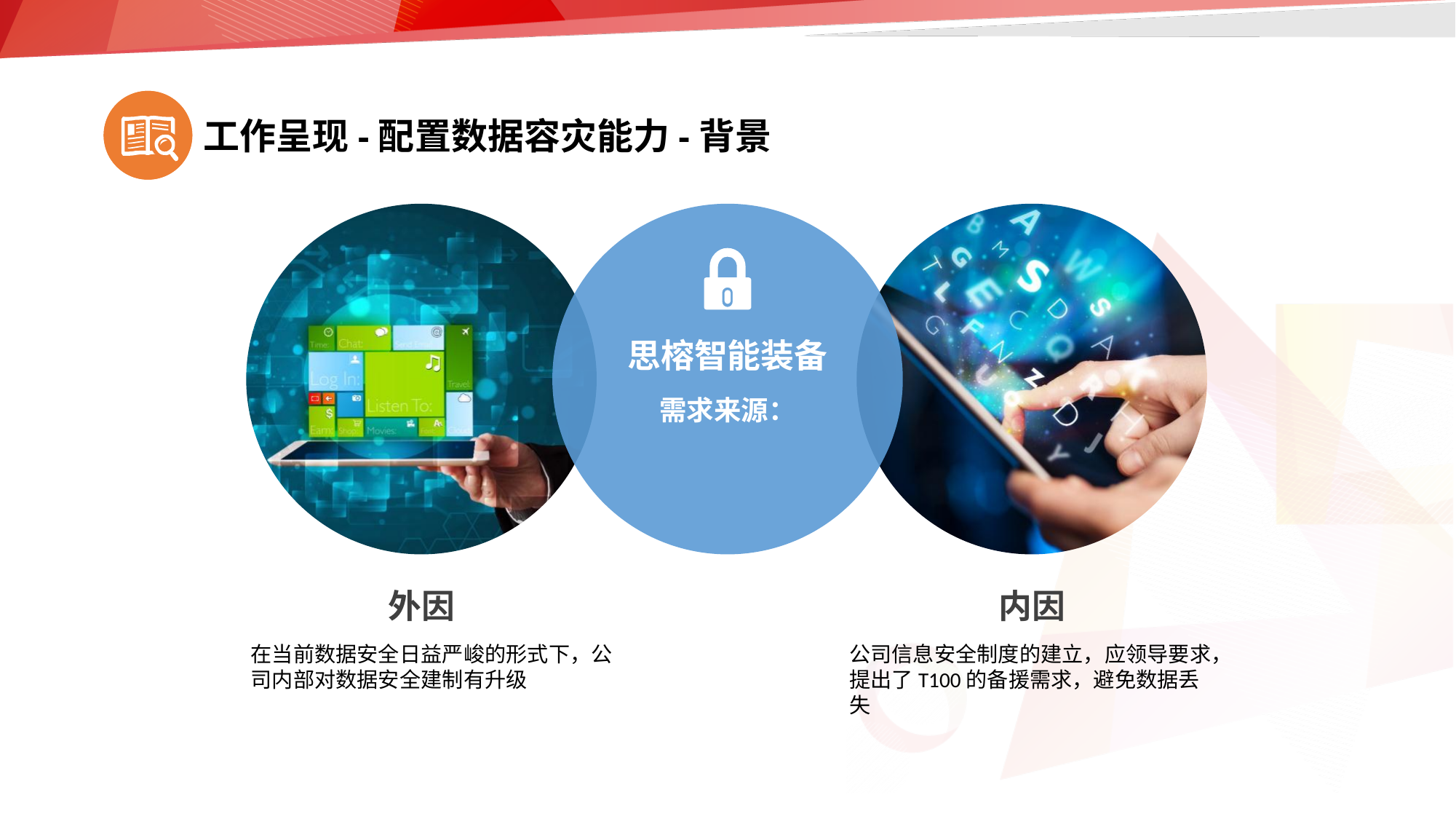

工作呈现-配置数据容灾能力-背景

问题背景
思榕智能装备
需求来源：
外因
内因
在当前数据安全日益严峻的形式下，公司内部对数据安全建制有升级
公司信息安全制度的建立，应领导要求，提出了T100的备援需求，避免数据丢失